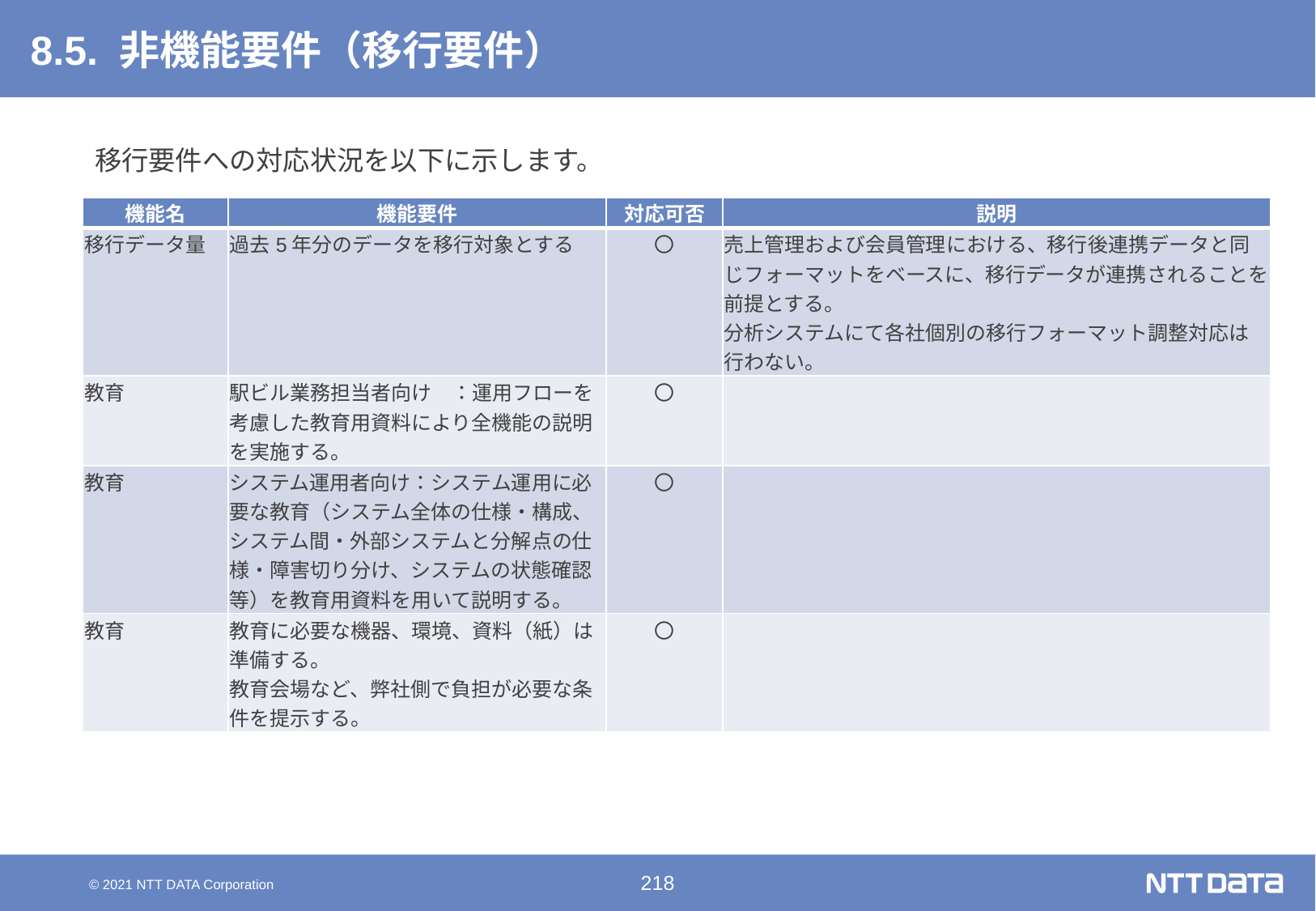

# 8.5. 非機能要件（移行要件）

移行要件への対応状況を以下に示します。
| 機能名 | 機能要件 | 対応可否 | 説明 |
| --- | --- | --- | --- |
| 移行データ量 | 過去5年分のデータを移行対象とする | 〇 | 売上管理および会員管理における、移行後連携データと同じフォーマットをベースに、移行データが連携されることを前提とする。 分析システムにて各社個別の移行フォーマット調整対応は行わない。 |
| 教育 | 駅ビル業務担当者向け　：運用フローを考慮した教育用資料により全機能の説明を実施する。 | 〇 |  |
| 教育 | システム運用者向け：システム運用に必要な教育（システム全体の仕様・構成、システム間・外部システムと分解点の仕様・障害切り分け、システムの状態確認等）を教育用資料を用いて説明する。 | 〇 |  |
| 教育 | 教育に必要な機器、環境、資料（紙）は準備する。 教育会場など、弊社側で負担が必要な条件を提示する。 | 〇 |  |